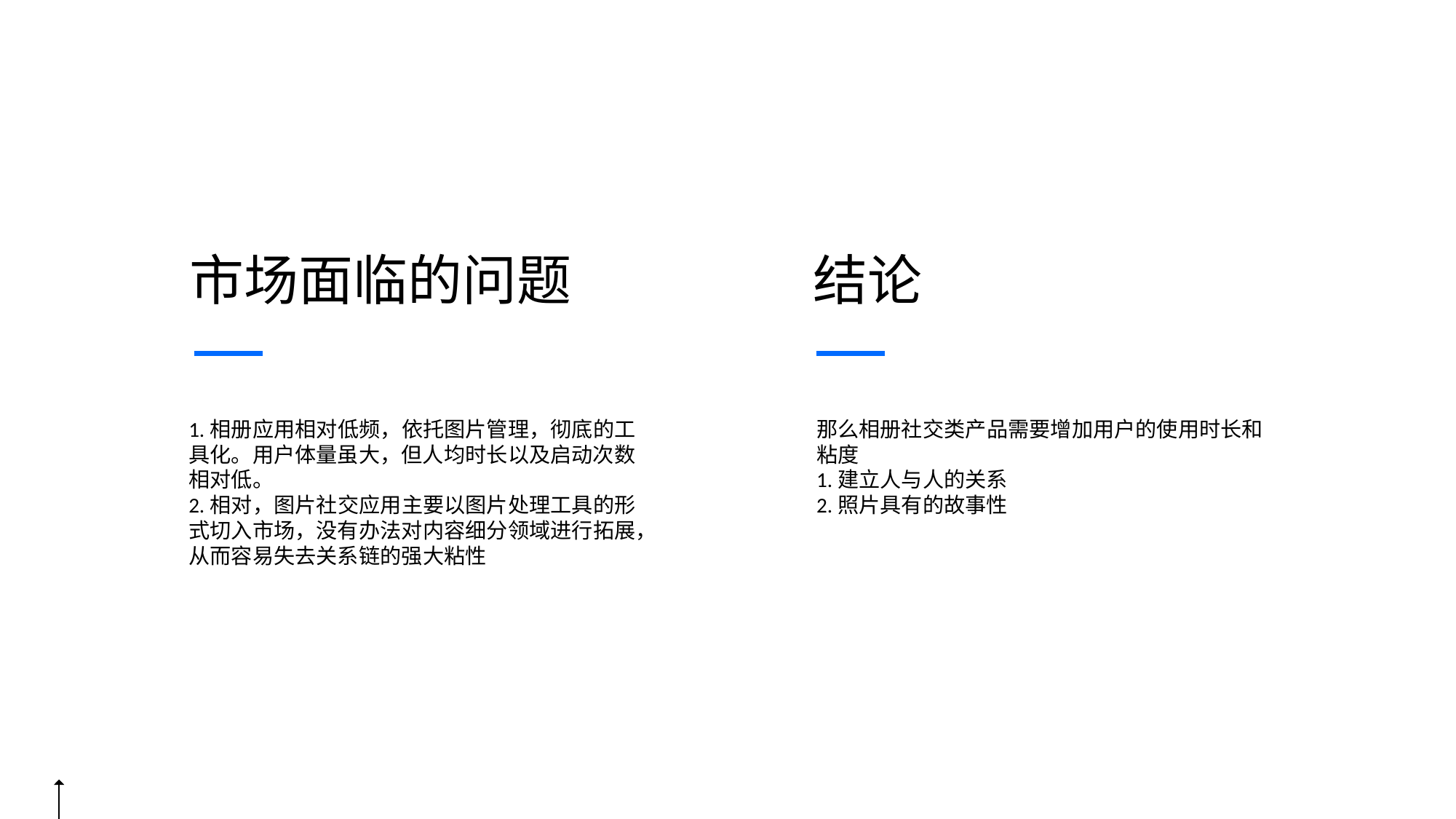

市场面临的问题
结论
1.相册应用相对低频，依托图片管理，彻底的工具化。用户体量虽大，但人均时长以及启动次数相对低。
2.相对，图片社交应用主要以图片处理工具的形式切入市场，没有办法对内容细分领域进行拓展，从而容易失去关系链的强大粘性
那么相册社交类产品需要增加用户的使用时长和粘度
1.建立人与人的关系
2.照片具有的故事性